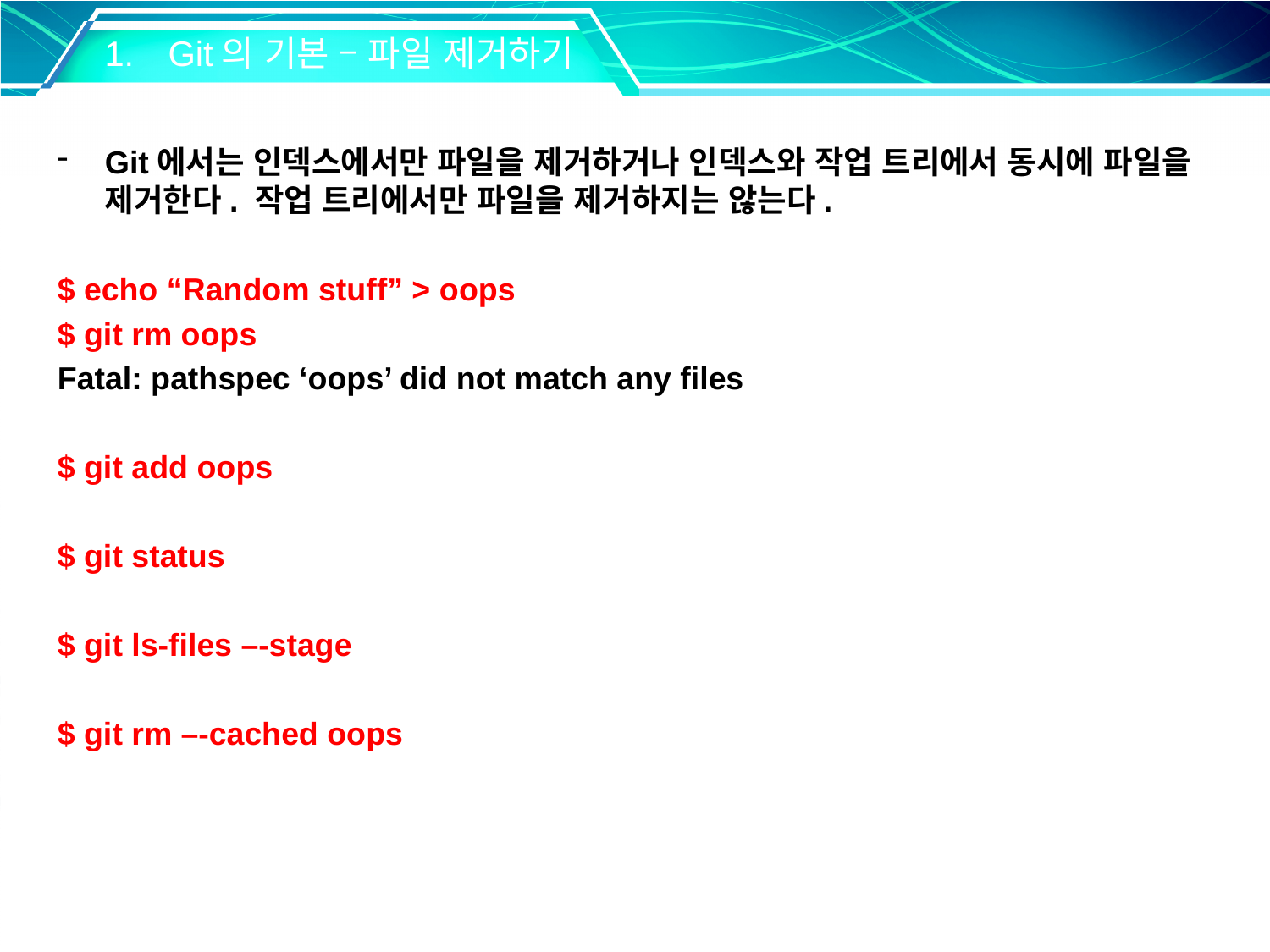

Git의 기본 – 파일 제거하기
Git에서는 인덱스에서만 파일을 제거하거나 인덱스와 작업 트리에서 동시에 파일을 제거한다. 작업 트리에서만 파일을 제거하지는 않는다.

$ echo “Random stuff” > oops
$ git rm oops
Fatal: pathspec ‘oops’ did not match any files

$ git add oops

$ git status

$ git ls-files –-stage

$ git rm –-cached oops